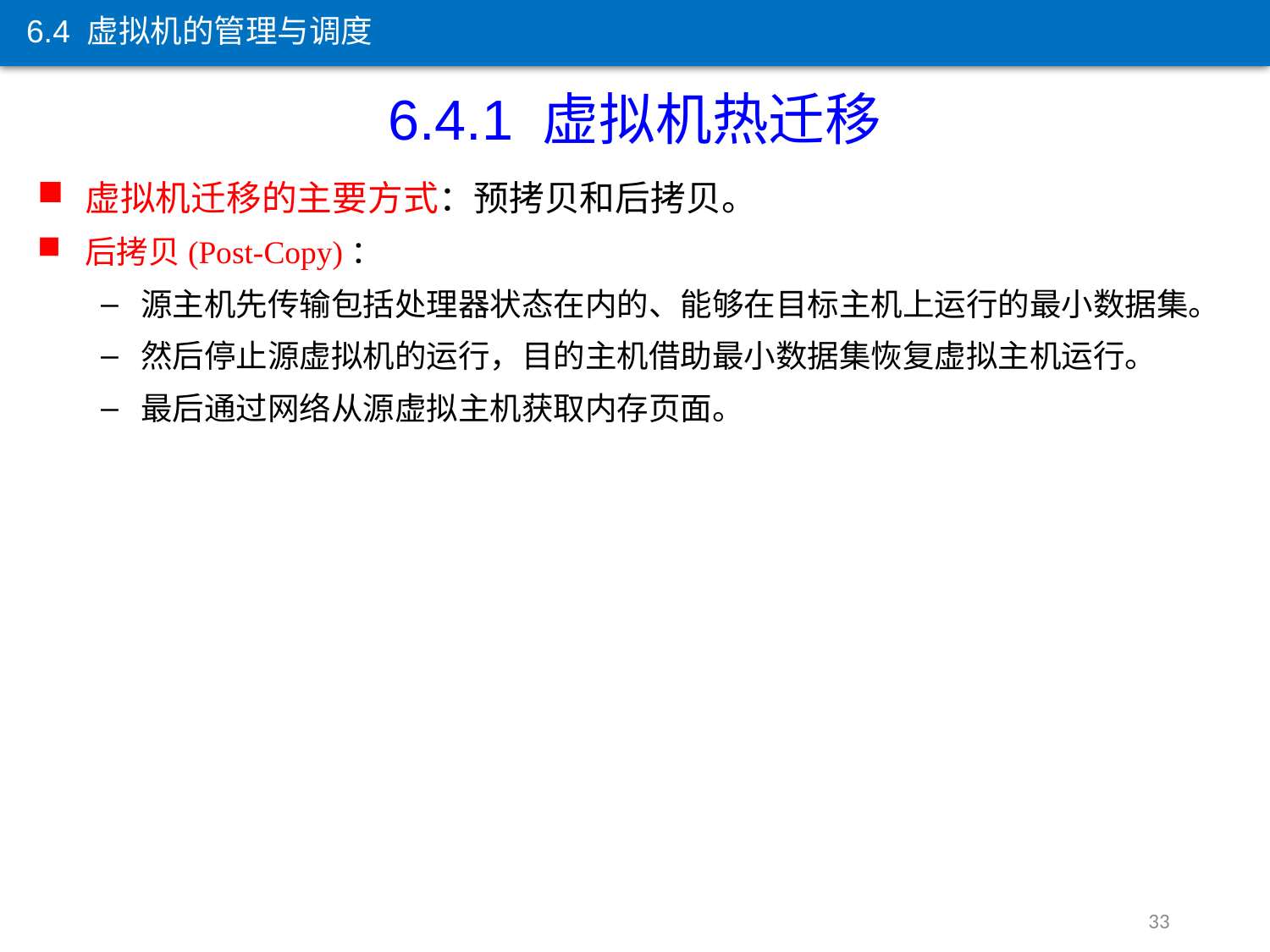

6.4 虚拟机的管理与调度
6.4.1 虚拟机热迁移
虚拟机迁移的主要方式：预拷贝和后拷贝。
后拷贝(Post-Copy)：
源主机先传输包括处理器状态在内的、能够在目标主机上运行的最小数据集。
然后停止源虚拟机的运行，目的主机借助最小数据集恢复虚拟主机运行。
最后通过网络从源虚拟主机获取内存页面。
33